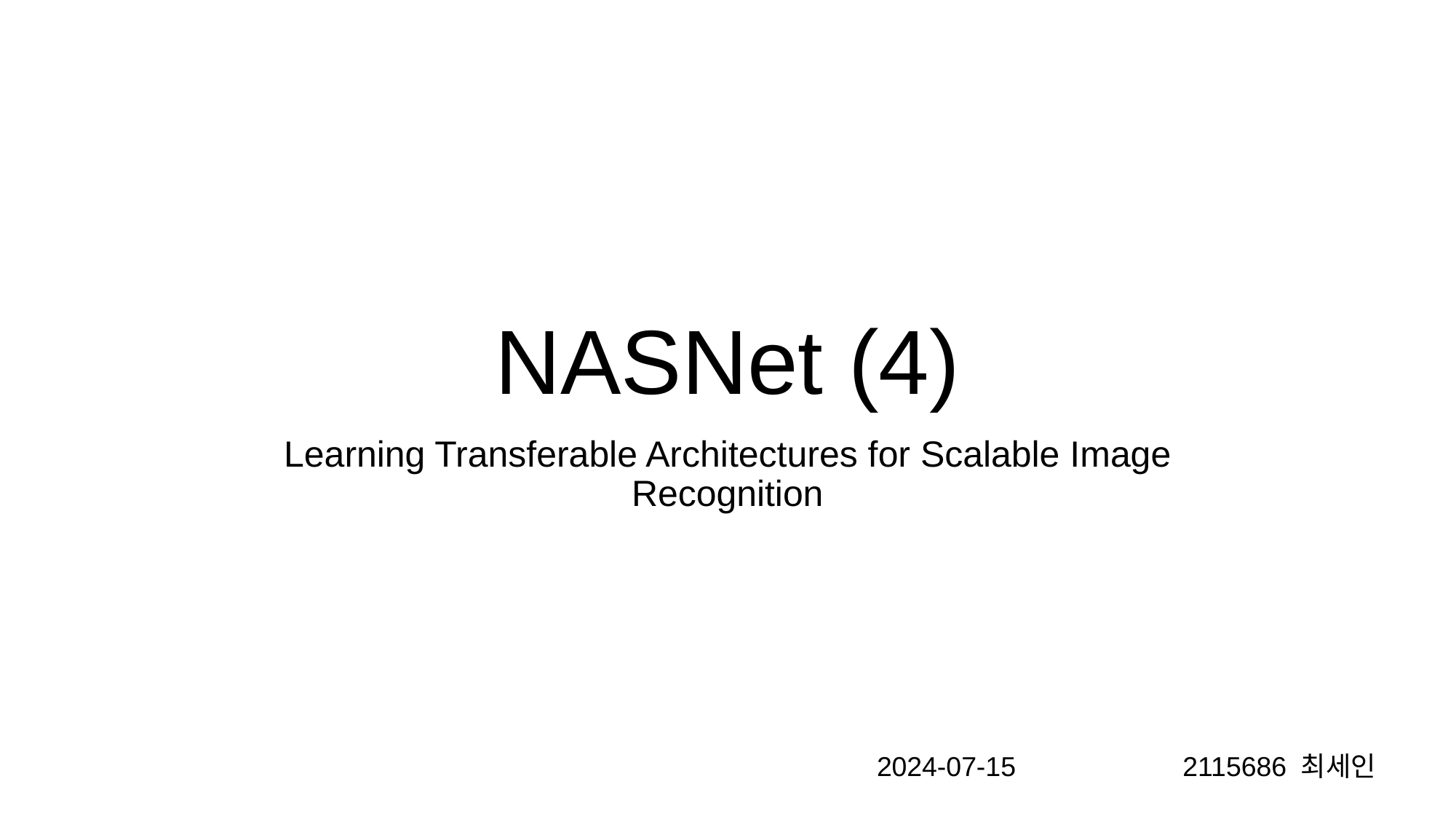

# NASNet (4)
Learning Transferable Architectures for Scalable Image Recognition
2024-07-15
2115686 최세인